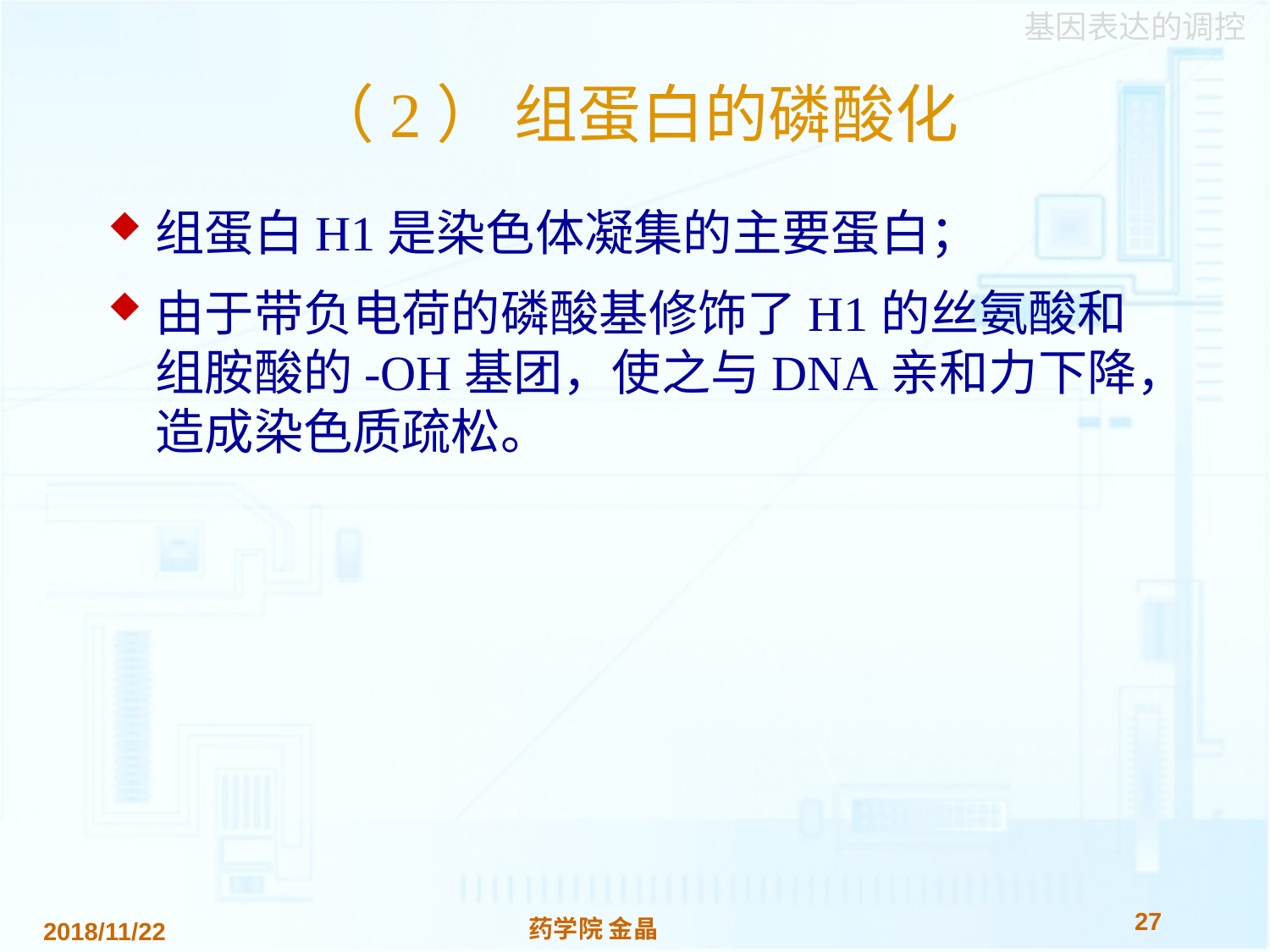

# （2） 组蛋白的磷酸化
组蛋白H1是染色体凝集的主要蛋白；
由于带负电荷的磷酸基修饰了H1的丝氨酸和组胺酸的-OH基团，使之与DNA亲和力下降，造成染色质疏松。
27
药学院 金晶
2018/11/22